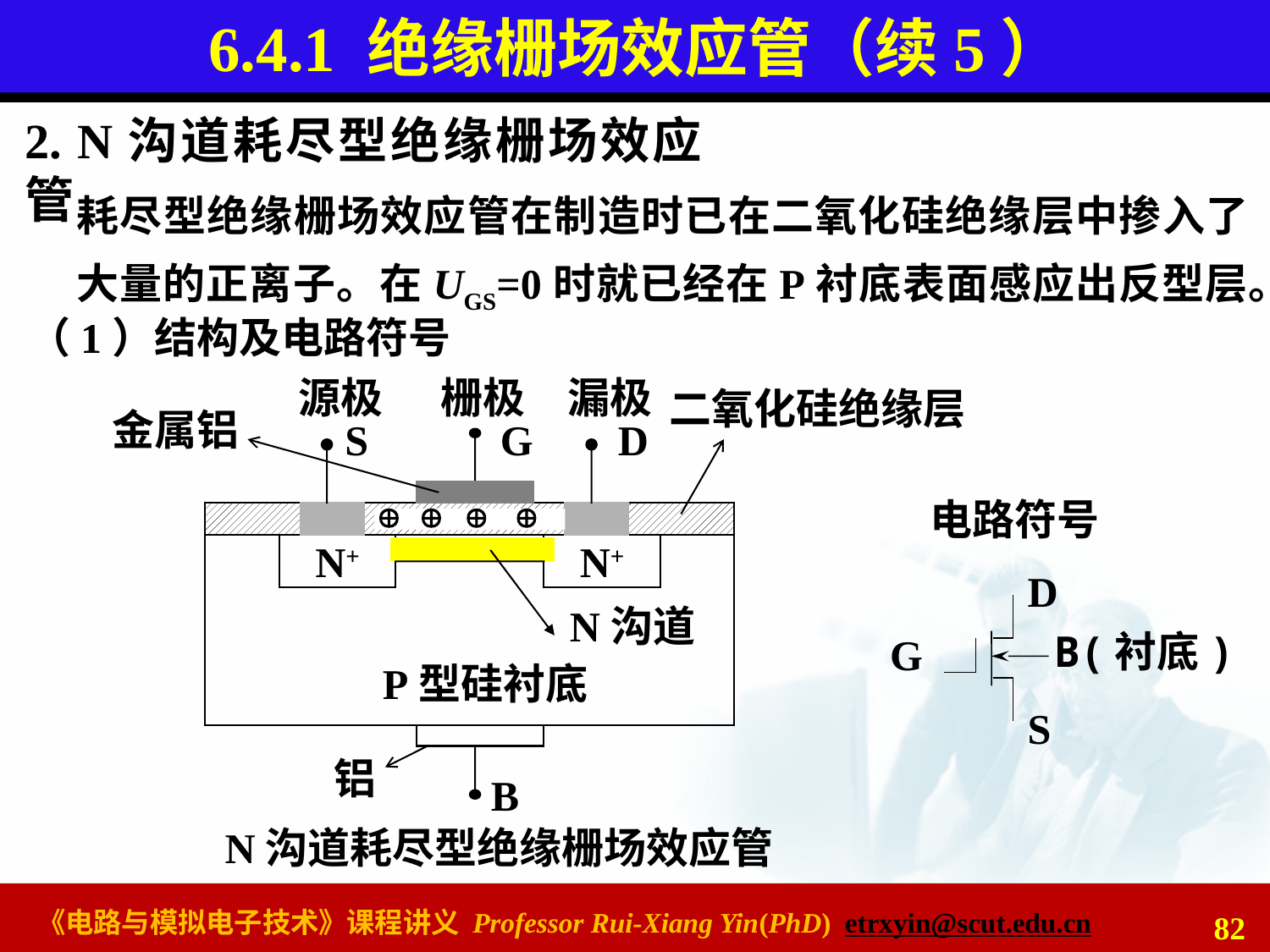

# 6.4.1 绝缘栅场效应管（续5）
2. N沟道耗尽型绝缘栅场效应管
耗尽型绝缘栅场效应管在制造时已在二氧化硅绝缘层中掺入了大量的正离子。在UGS=0时就已经在P衬底表面感应出反型层。
（1）结构及电路符号
源极
栅极
漏极
二氧化硅绝缘层
金属铝
S
G
D

⊕
⊕
⊕
⊕

N+
N+

N沟道
P型硅衬底

铝

B
N沟道耗尽型绝缘栅场效应管
电路符号
D

B(衬底)
G
S
82